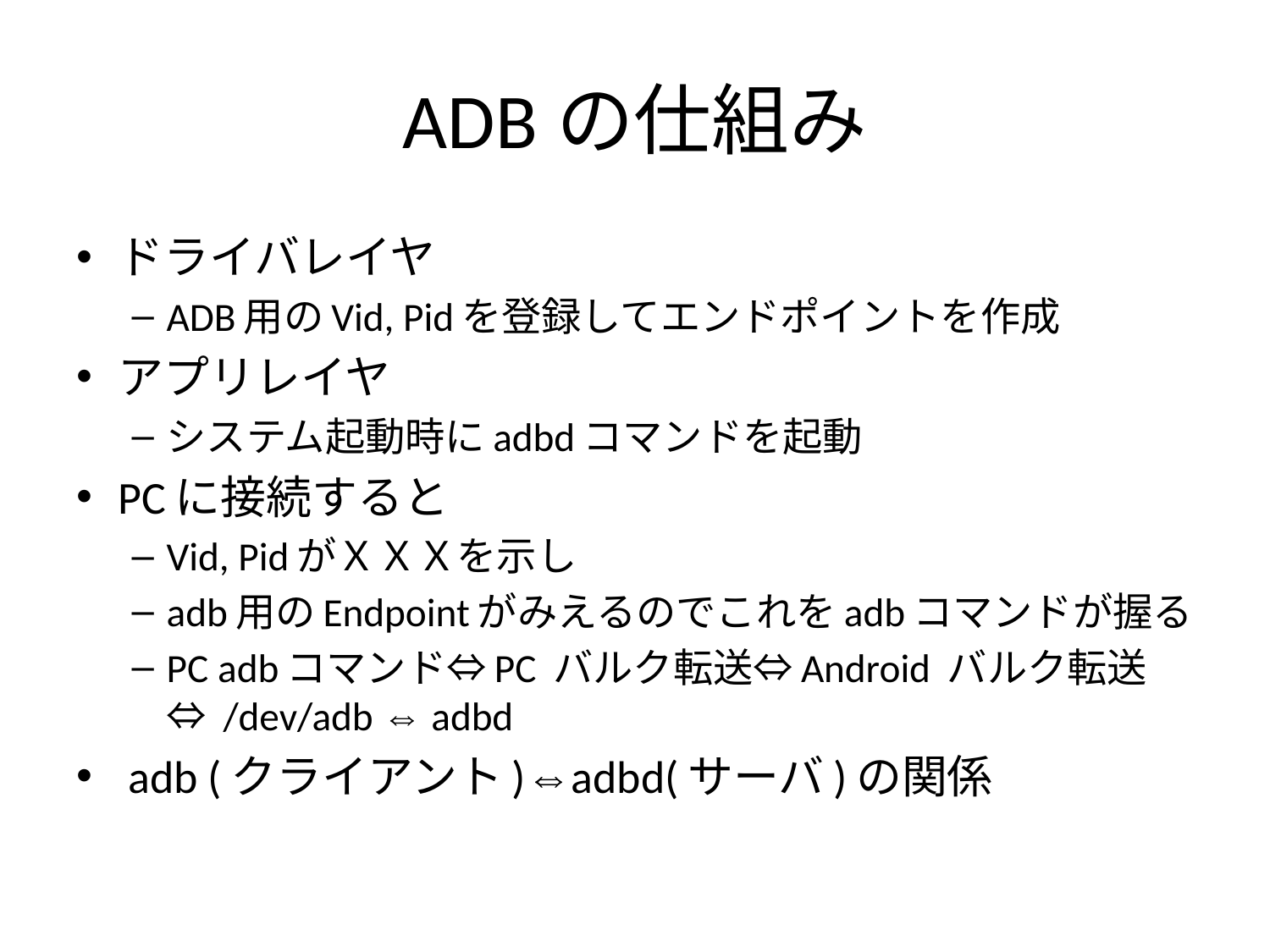

# ADBの仕組み
ドライバレイヤ
ADB用のVid, Pidを登録してエンドポイントを作成
アプリレイヤ
システム起動時にadbdコマンドを起動
PCに接続すると
Vid, PidがＸＸＸを示し
adb用のEndpointがみえるのでこれをadbコマンドが握る
PC adbコマンド⇔PC バルク転送⇔Android バルク転送 ⇔ /dev/adb ⇔ adbd
 adb (クライアント)⇔adbd(サーバ)の関係